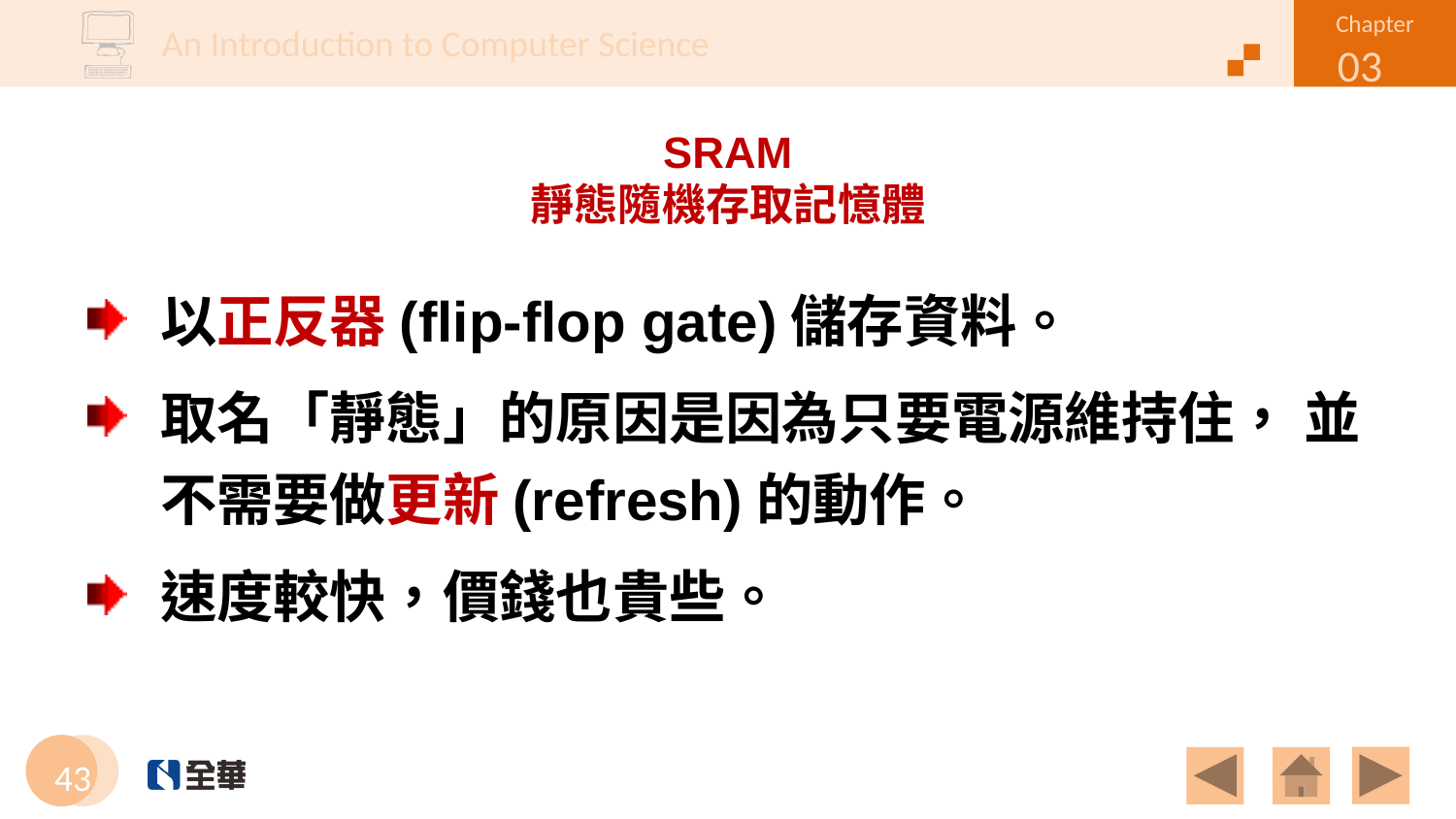

# SRAM 靜態隨機存取記憶體
以正反器(flip-flop gate)儲存資料。
取名「靜態」的原因是因為只要電源維持住， 並不需要做更新(refresh)的動作。
速度較快，價錢也貴些。